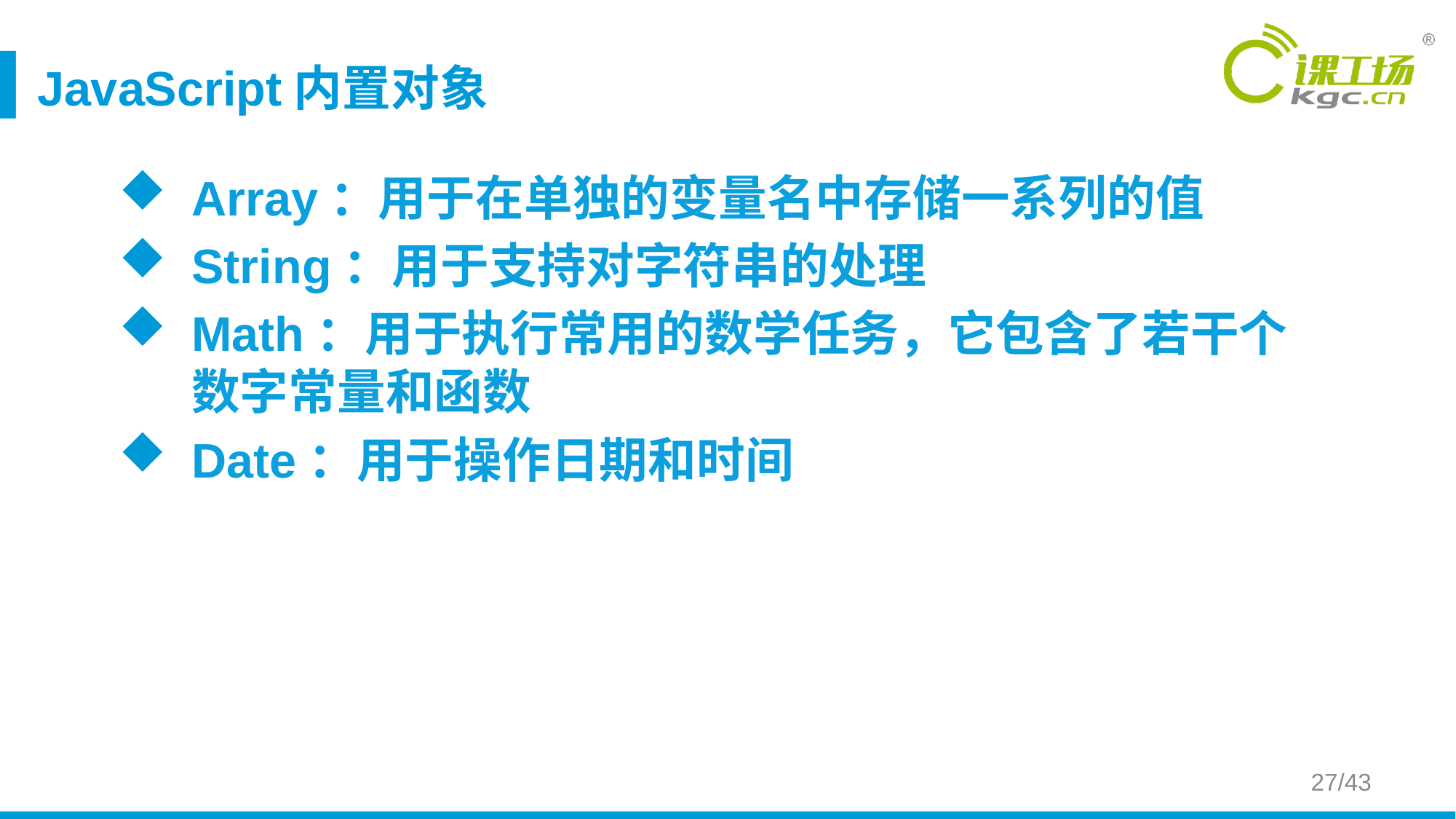

# JavaScript内置对象
Array：用于在单独的变量名中存储一系列的值
String：用于支持对字符串的处理
Math：用于执行常用的数学任务，它包含了若干个数字常量和函数
Date：用于操作日期和时间

27/43